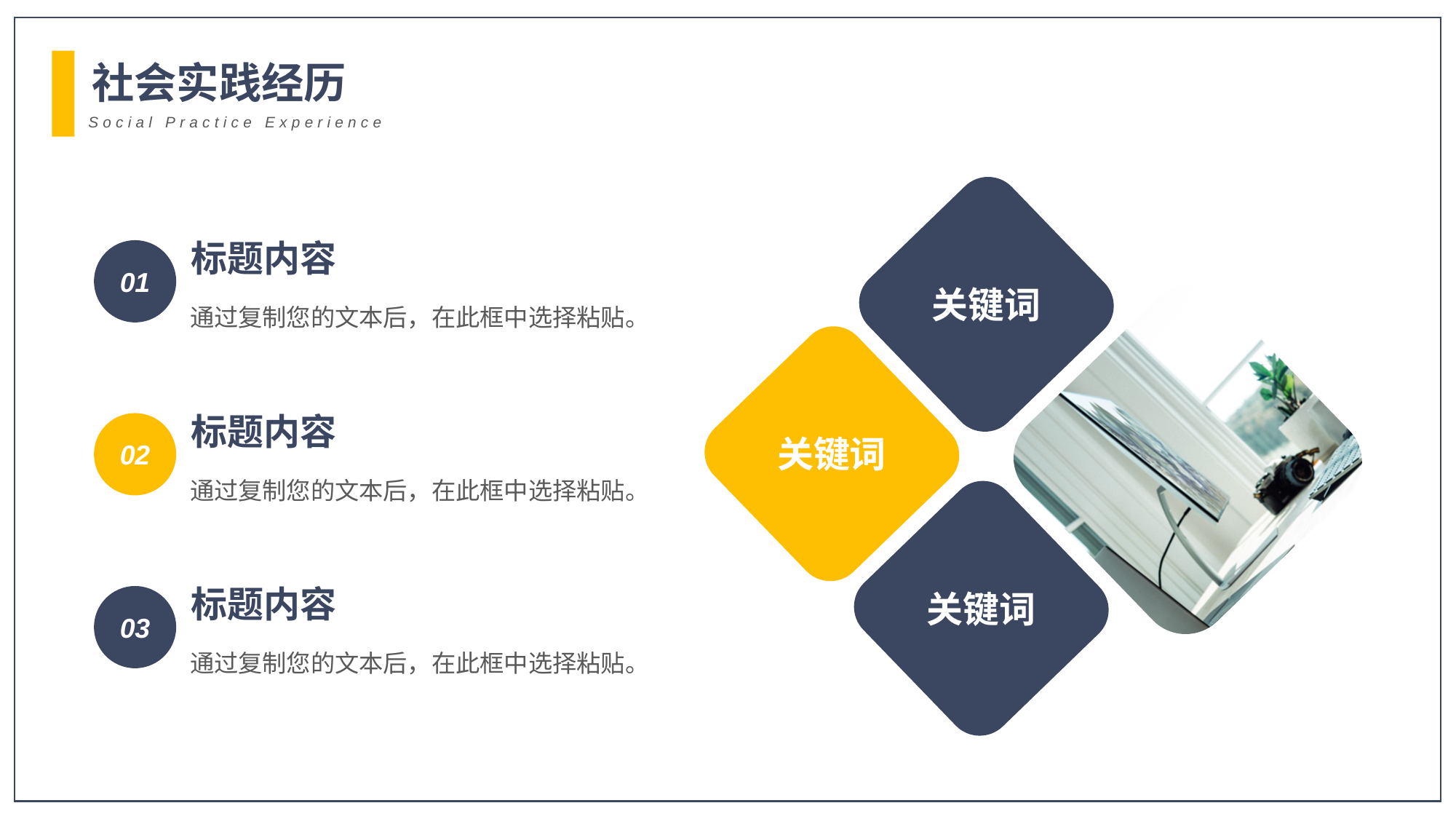

社会实践经历
Social Practice Experience

标题内容
通过复制您的文本后，在此框中选择粘贴。
01
标题内容
通过复制您的文本后，在此框中选择粘贴。
02
标题内容
通过复制您的文本后，在此框中选择粘贴。
03
关键词

关键词

关键词